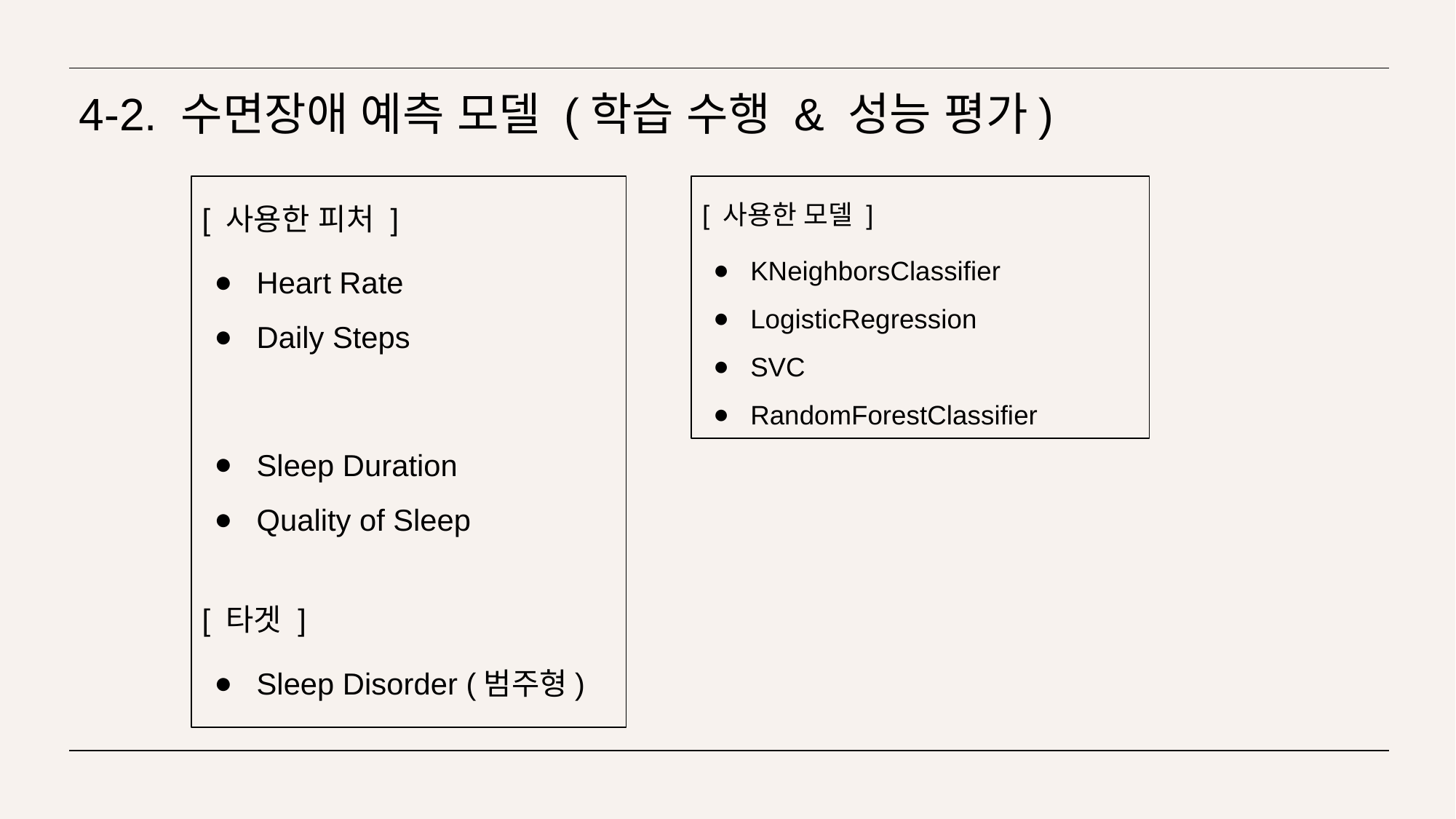

# 4-2. 수면장애 예측 모델 (학습 수행 & 성능 평가)
[ 사용한 피처 ]
Heart Rate
Daily Steps

Sleep Duration
Quality of Sleep

[ 타겟 ]
Sleep Disorder (범주형)
[ 사용한 모델 ]
KNeighborsClassifier
LogisticRegression
SVC
RandomForestClassifier